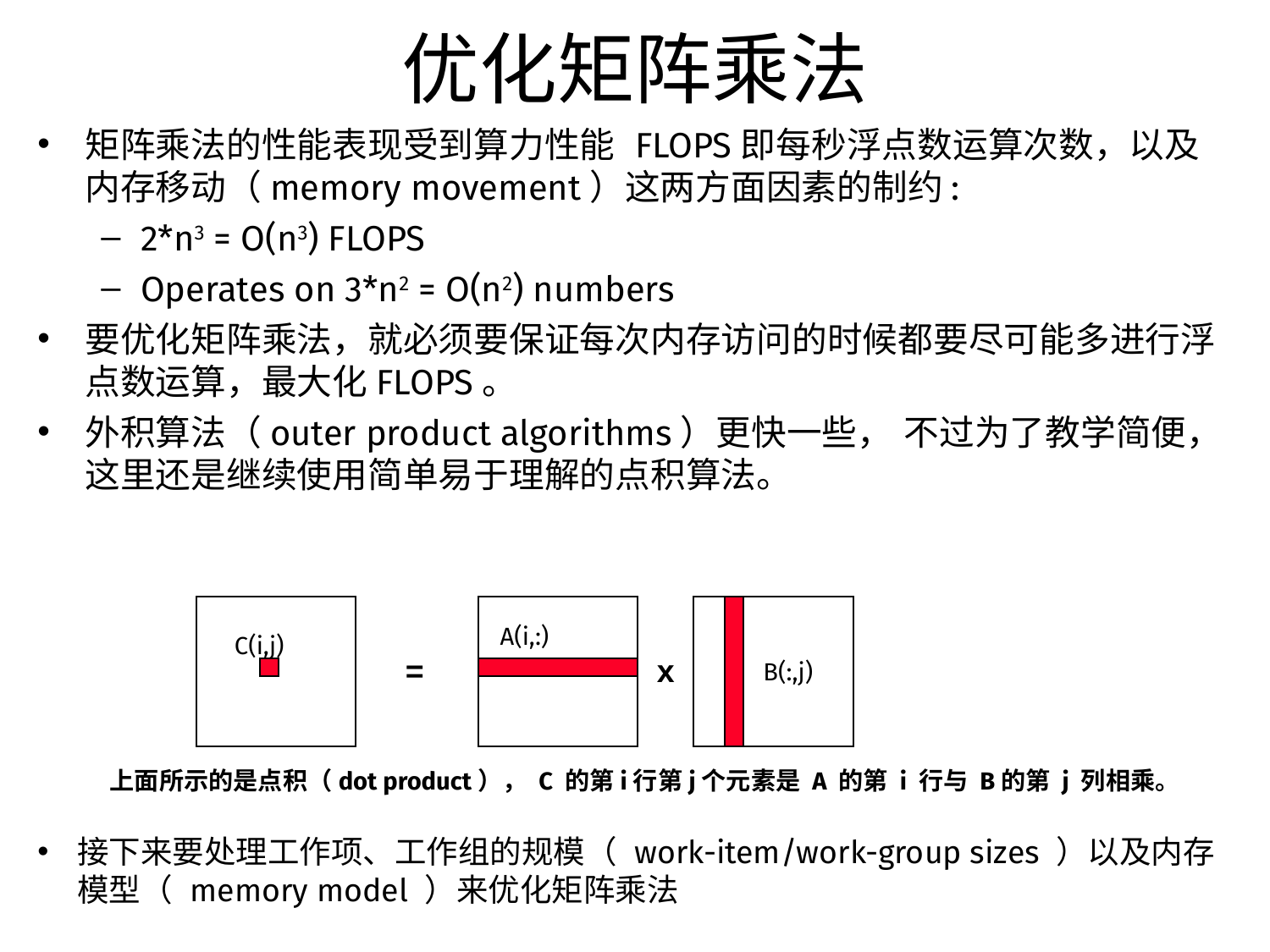

优化矩阵乘法
矩阵乘法的性能表现受到算力性能 FLOPS即每秒浮点数运算次数，以及内存移动（memory movement）这两方面因素的制约:
2*n3 = O(n3) FLOPS
Operates on 3*n2 = O(n2) numbers
要优化矩阵乘法，就必须要保证每次内存访问的时候都要尽可能多进行浮点数运算，最大化FLOPS。
外积算法（outer product algorithms）更快一些， 不过为了教学简便，这里还是继续使用简单易于理解的点积算法。

A(i,:)
C(i,j)
=
x
B(:,j)

上面所示的是点积（dot product）， C 的第i行第j个元素是 A 的第 i 行与 B的第 j 列相乘。
接下来要处理工作项、工作组的规模（ work-item/work-group sizes ）以及内存模型（ memory model ）来优化矩阵乘法